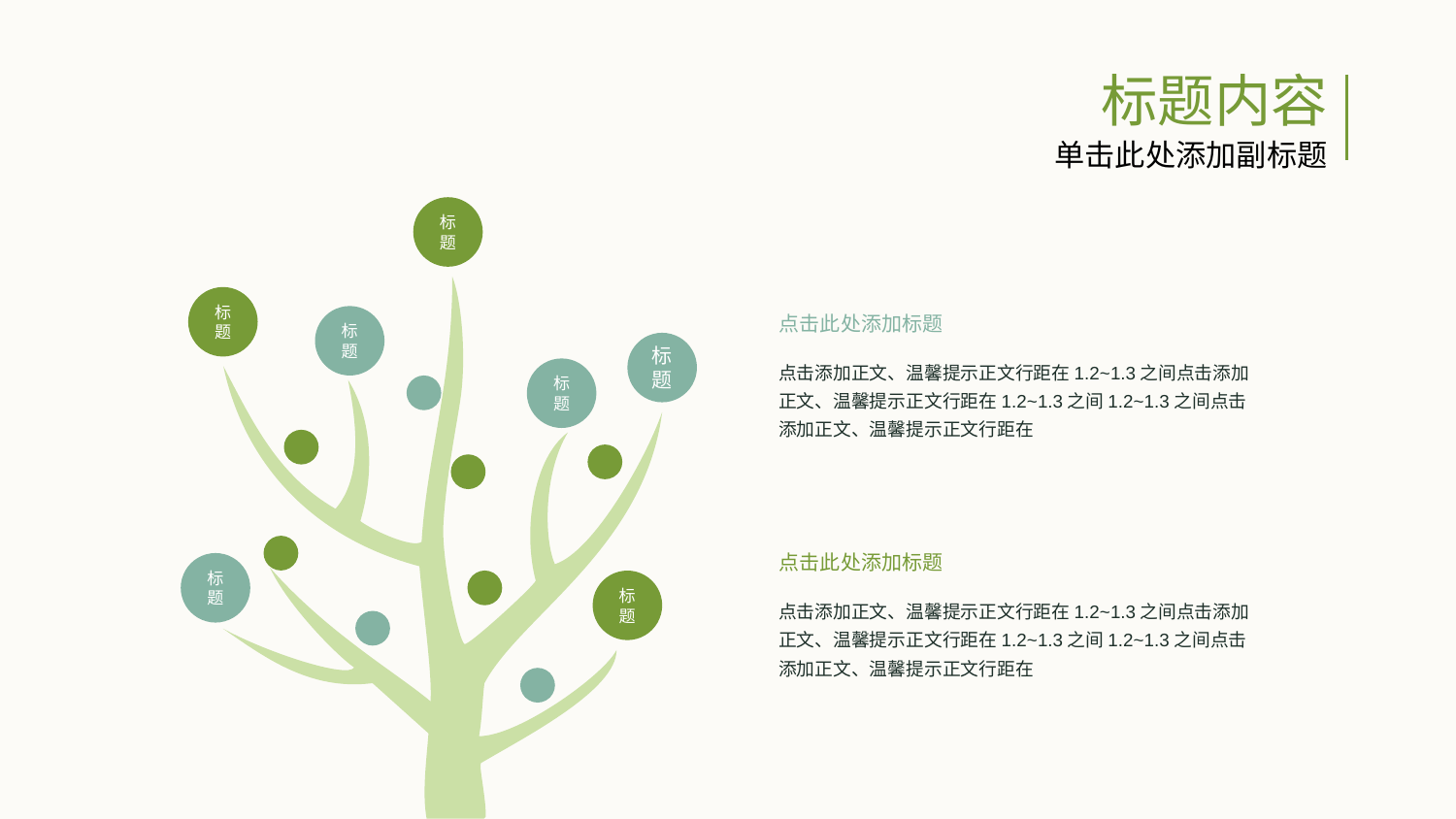

标题内容
单击此处添加副标题
标题

标题
标题
标题
标题

标题

标题

点击此处添加标题
点击添加正文、温馨提示正文行距在1.2~1.3之间点击添加正文、温馨提示正文行距在1.2~1.3之间1.2~1.3之间点击添加正文、温馨提示正文行距在
点击此处添加标题
点击添加正文、温馨提示正文行距在1.2~1.3之间点击添加正文、温馨提示正文行距在1.2~1.3之间1.2~1.3之间点击添加正文、温馨提示正文行距在